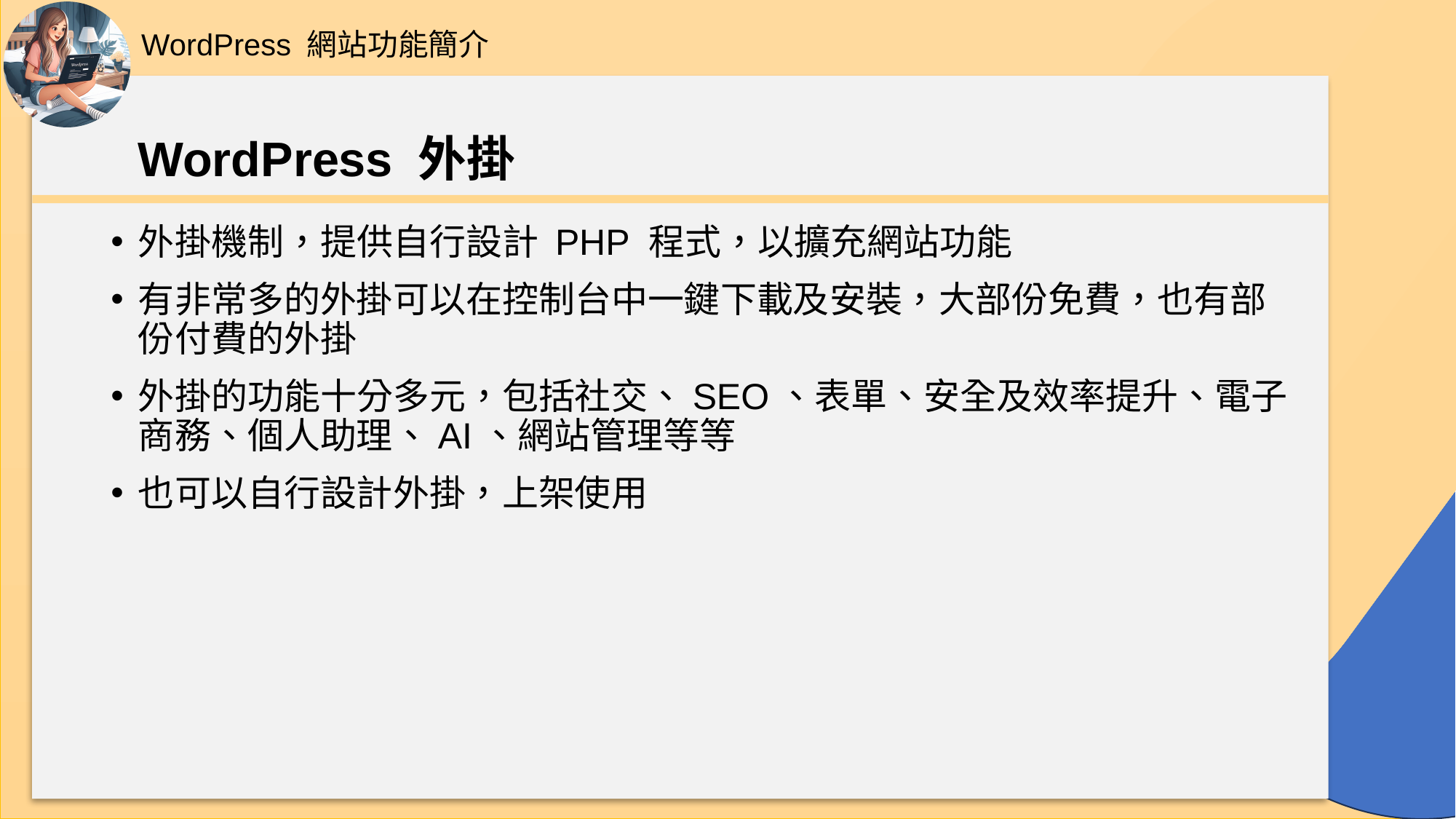

WordPress 網站功能簡介

# WordPress 外掛

外掛機制，提供自行設計 PHP 程式，以擴充網站功能
有非常多的外掛可以在控制台中一鍵下載及安裝，大部份免費，也有部份付費的外掛
外掛的功能十分多元，包括社交、SEO、表單、安全及效率提升、電子商務、個人助理、AI、網站管理等等
也可以自行設計外掛，上架使用
45